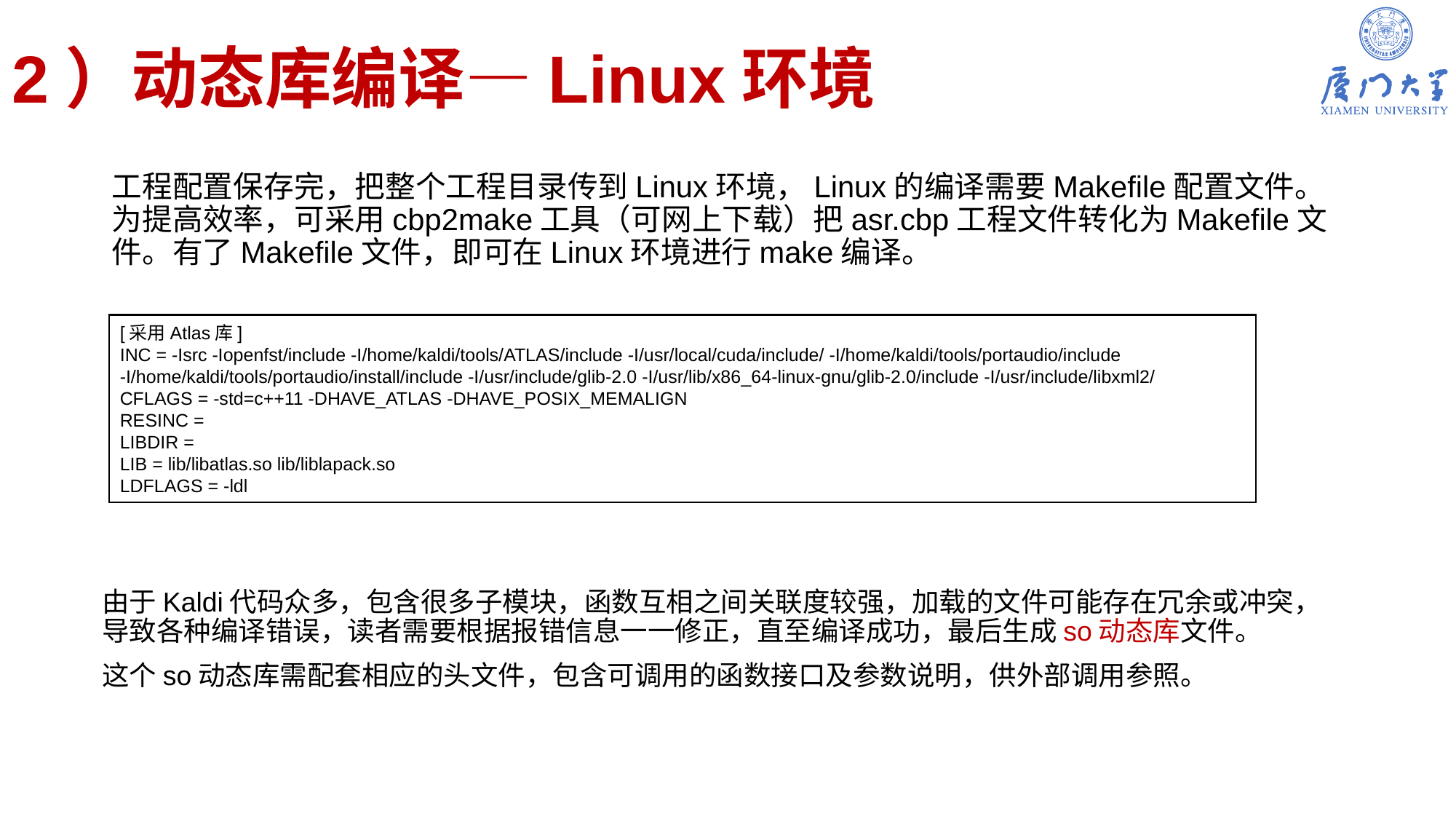

# 2）动态库编译—Linux环境
工程配置保存完，把整个工程目录传到Linux环境，Linux的编译需要Makefile配置文件。为提高效率，可采用cbp2make工具（可网上下载）把asr.cbp工程文件转化为Makefile文件。有了Makefile文件，即可在Linux环境进行make编译。
[采用Atlas库]
INC = -Isrc -Iopenfst/include -I/home/kaldi/tools/ATLAS/include -I/usr/local/cuda/include/ -I/home/kaldi/tools/portaudio/include -I/home/kaldi/tools/portaudio/install/include -I/usr/include/glib-2.0 -I/usr/lib/x86_64-linux-gnu/glib-2.0/include -I/usr/include/libxml2/
CFLAGS = -std=c++11 -DHAVE_ATLAS -DHAVE_POSIX_MEMALIGN
RESINC =
LIBDIR =
LIB = lib/libatlas.so lib/liblapack.so
LDFLAGS = -ldl
由于Kaldi代码众多，包含很多子模块，函数互相之间关联度较强，加载的文件可能存在冗余或冲突，导致各种编译错误，读者需要根据报错信息一一修正，直至编译成功，最后生成so动态库文件。
这个so动态库需配套相应的头文件，包含可调用的函数接口及参数说明，供外部调用参照。